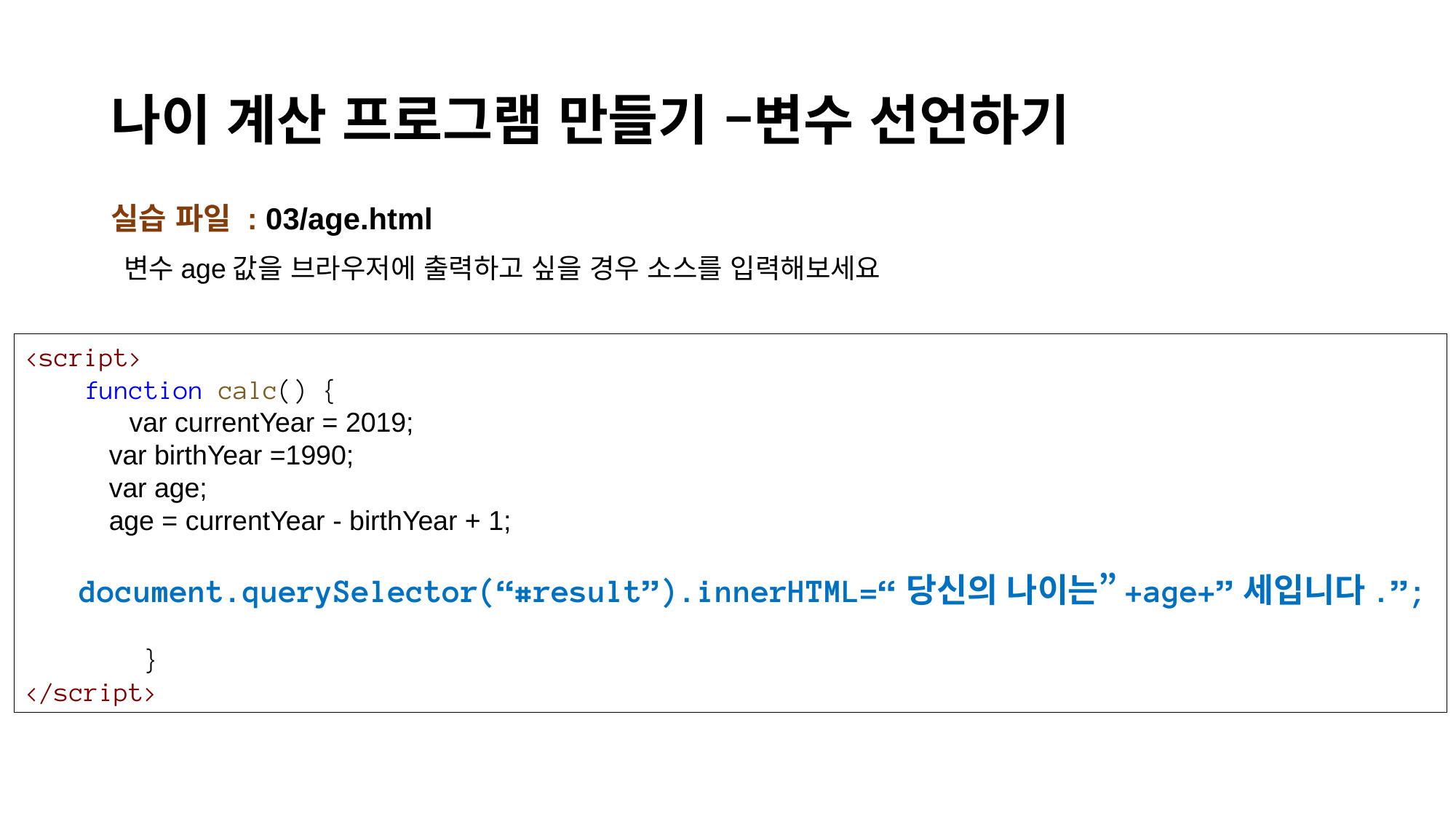

# 나이 계산 프로그램 만들기 –변수 선언하기
실습 파일 : 03/age.html
변수age값을 브라우저에 출력하고 싶을 경우 소스를 입력해보세요
<script>
    function calc() {
       var currentYear = 2019;
           var birthYear =1990;
           var age;
           age = currentYear - birthYear + 1;

   document.querySelector(“#result”).innerHTML=“당신의 나이는”+age+”세입니다.”;

        }
</script>